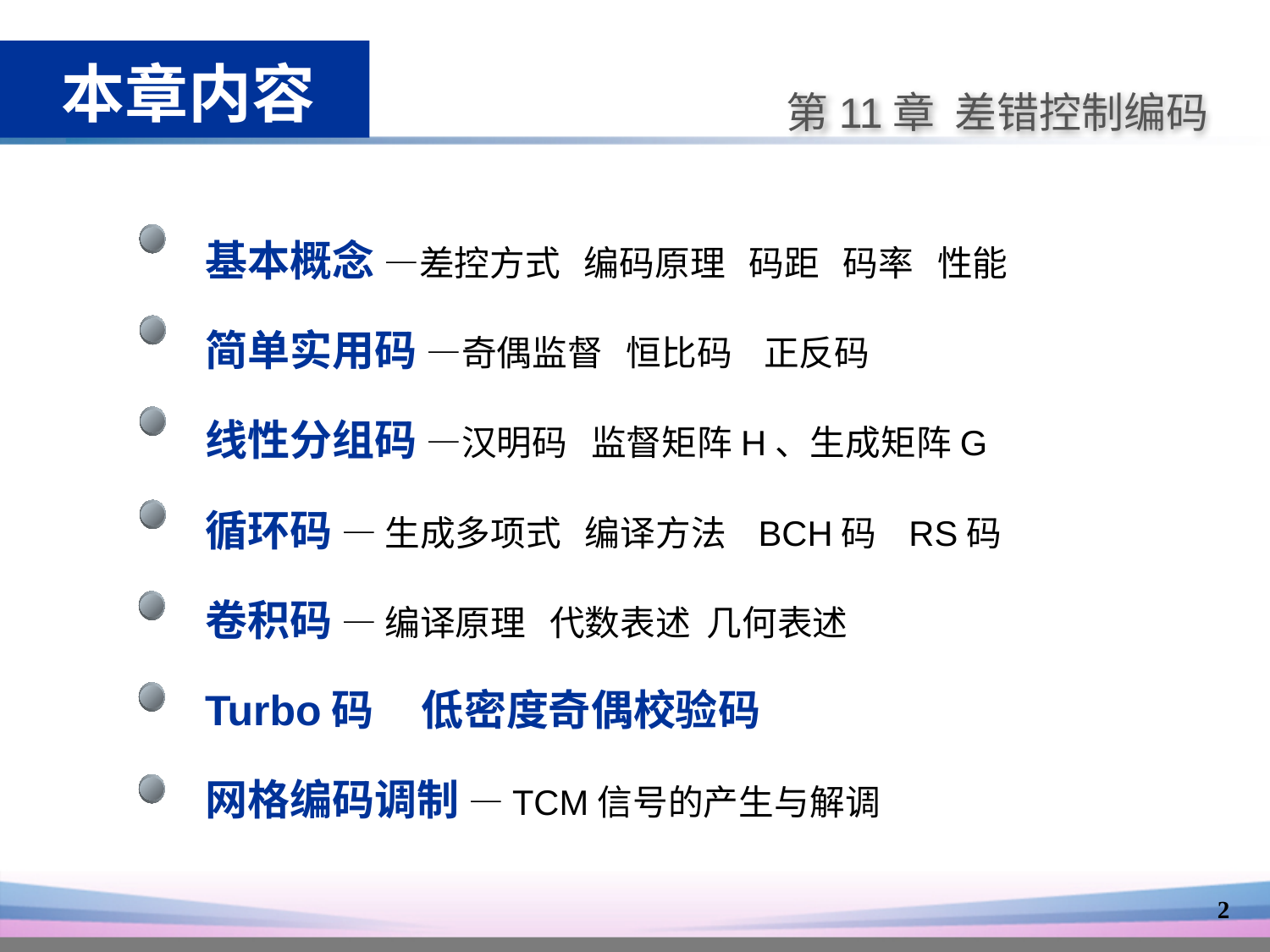

本章内容
第11章  差错控制编码
基本概念 —差控方式   编码原理   码距   码率   性能
简单实用码 —奇偶监督   恒比码    正反码
线性分组码 —汉明码   监督矩阵H、生成矩阵G
循环码 — 生成多项式   编译方法   BCH码   RS码
卷积码 — 编译原理   代数表述  几何表述
Turbo码     低密度奇偶校验码
网格编码调制 —TCM信号的产生与解调

2